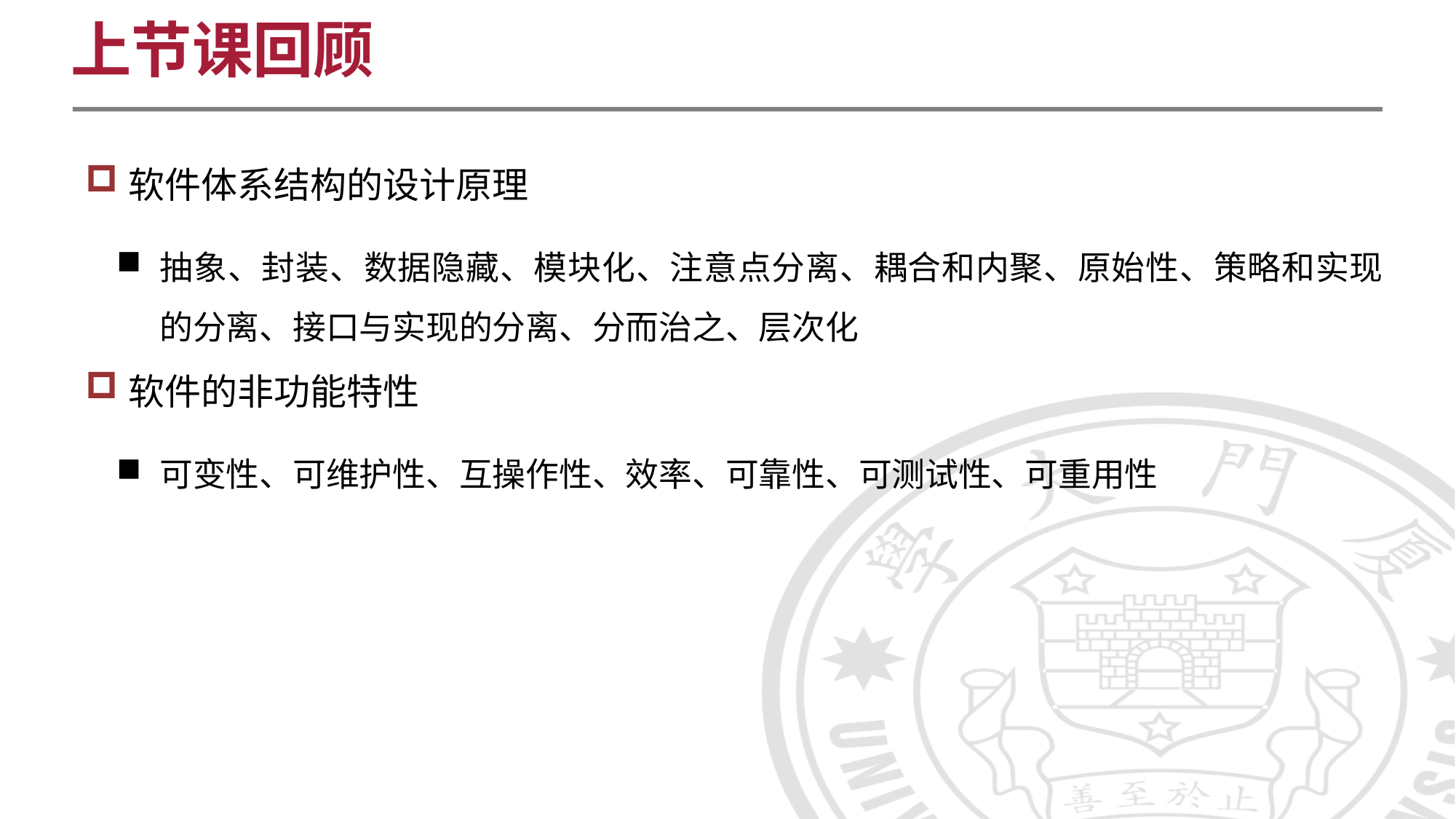

上节课回顾
软件体系结构的设计原理
抽象、封装、数据隐藏、模块化、注意点分离、耦合和内聚、原始性、策略和实现的分离、接口与实现的分离、分而治之、层次化
软件的非功能特性
可变性、可维护性、互操作性、效率、可靠性、可测试性、可重用性